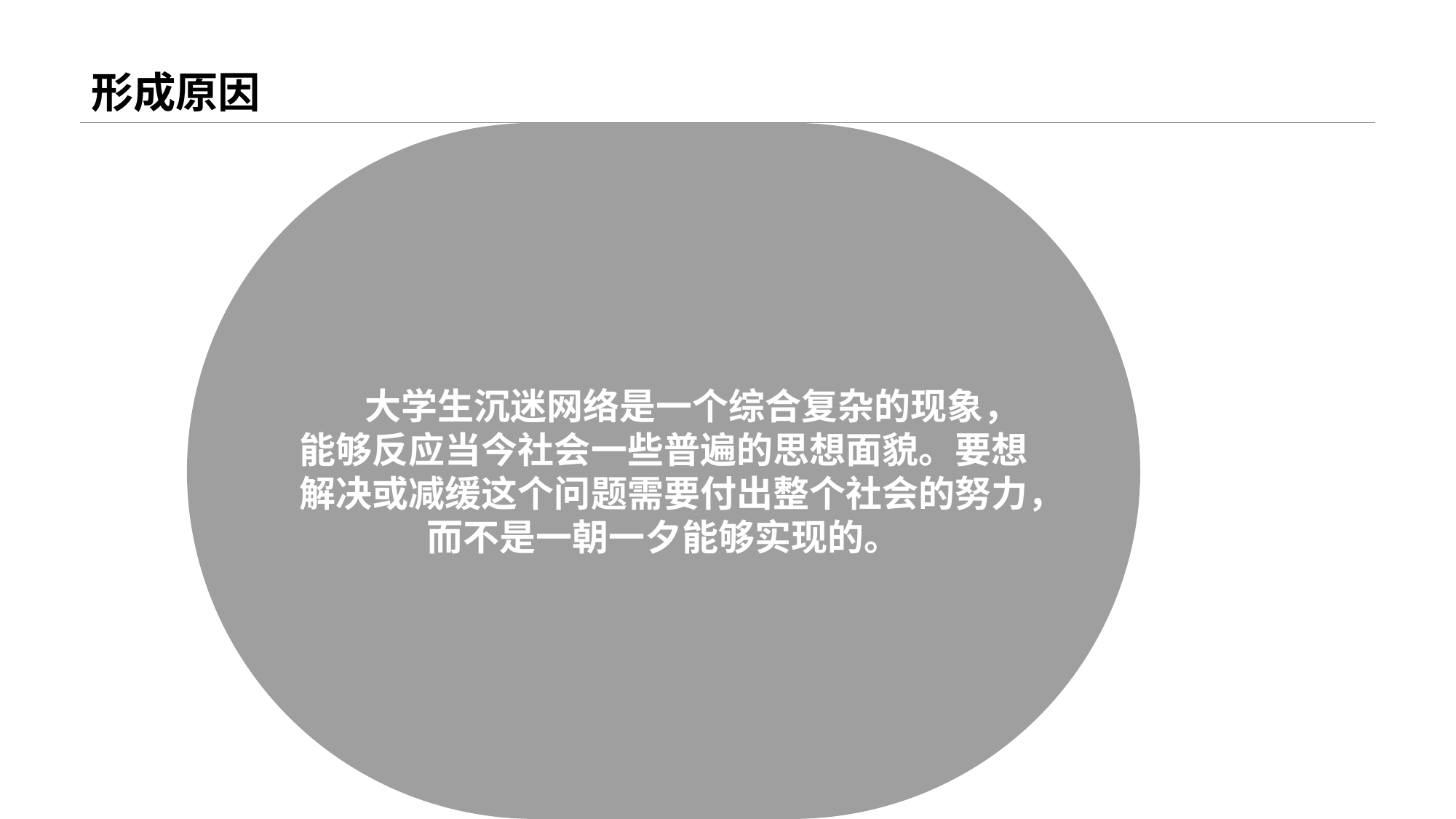

# 形成原因
      大学生沉迷网络是一个综合复杂的现象，能够反应当今社会一些普遍的思想面貌。要想解决或减缓这个问题需要付出整个社会的努力，而不是一朝一夕能够实现的。
17